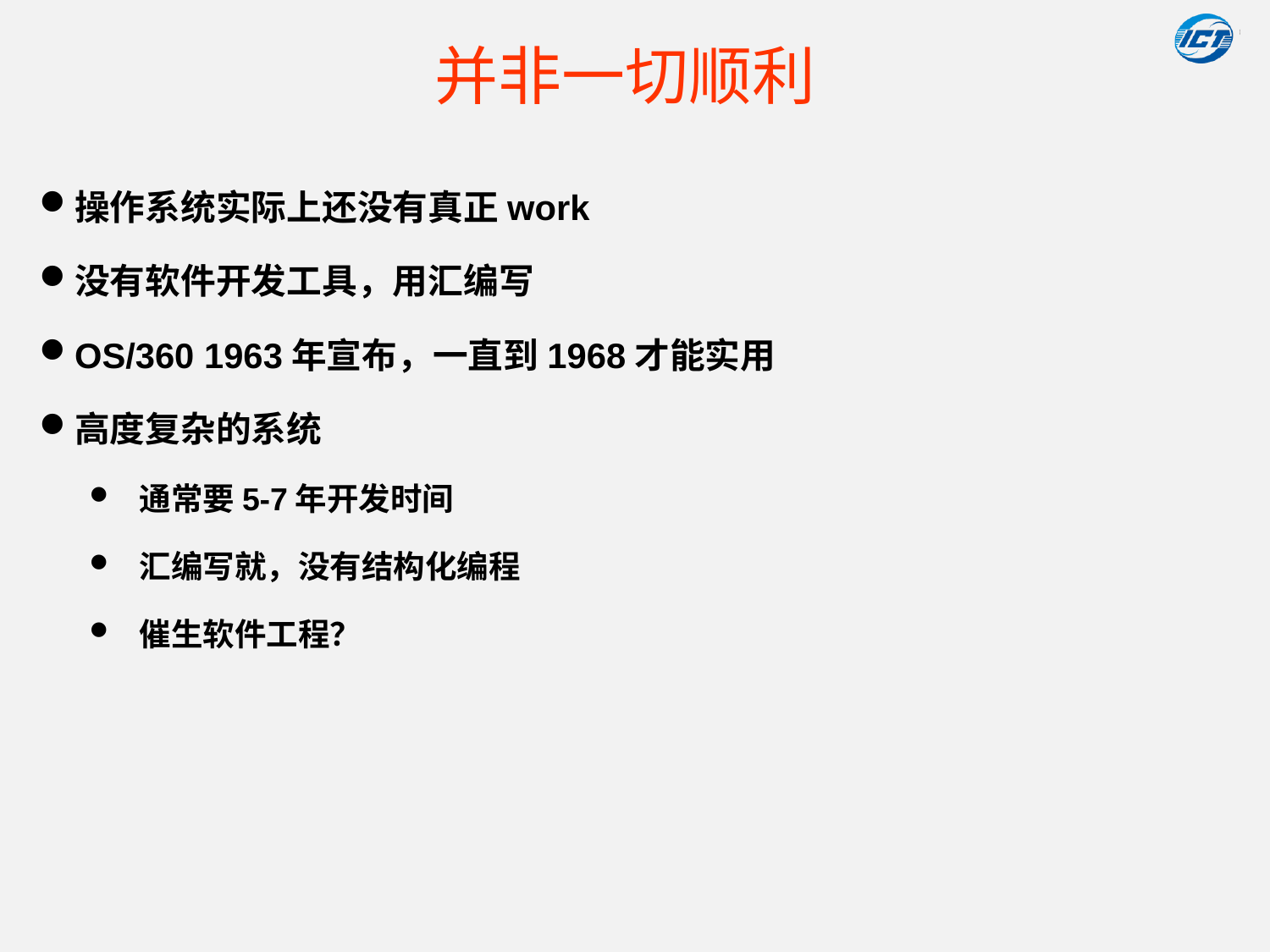

# 并非一切顺利
操作系统实际上还没有真正work
没有软件开发工具，用汇编写
OS/360 1963年宣布，一直到1968才能实用
高度复杂的系统
通常要5-7年开发时间
汇编写就，没有结构化编程
催生软件工程？